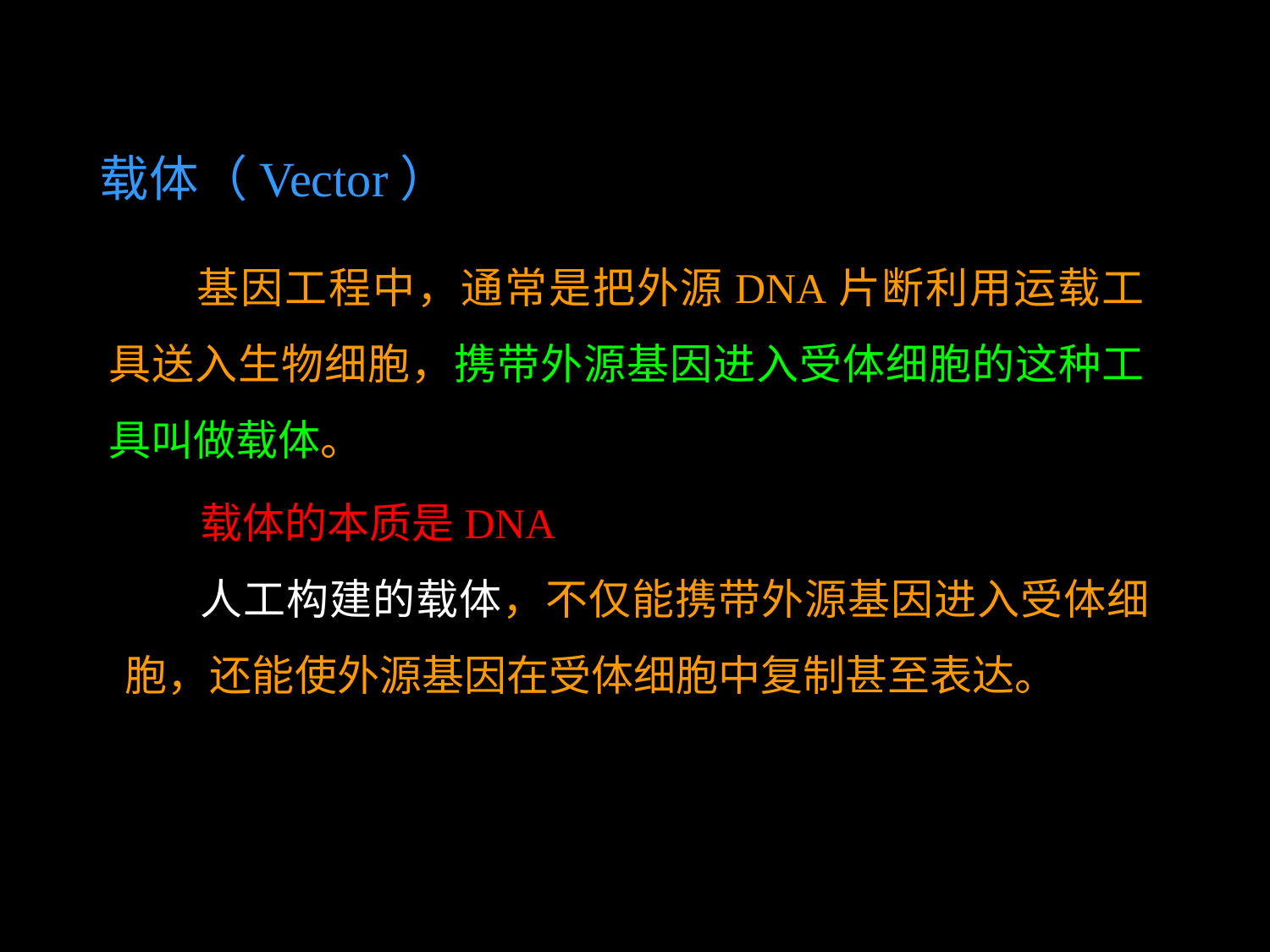

载体（Vector）
　　基因工程中，通常是把外源DNA片断利用运载工具送入生物细胞，携带外源基因进入受体细胞的这种工具叫做载体。
载体的本质是DNA
人工构建的载体，不仅能携带外源基因进入受体细胞，还能使外源基因在受体细胞中复制甚至表达。